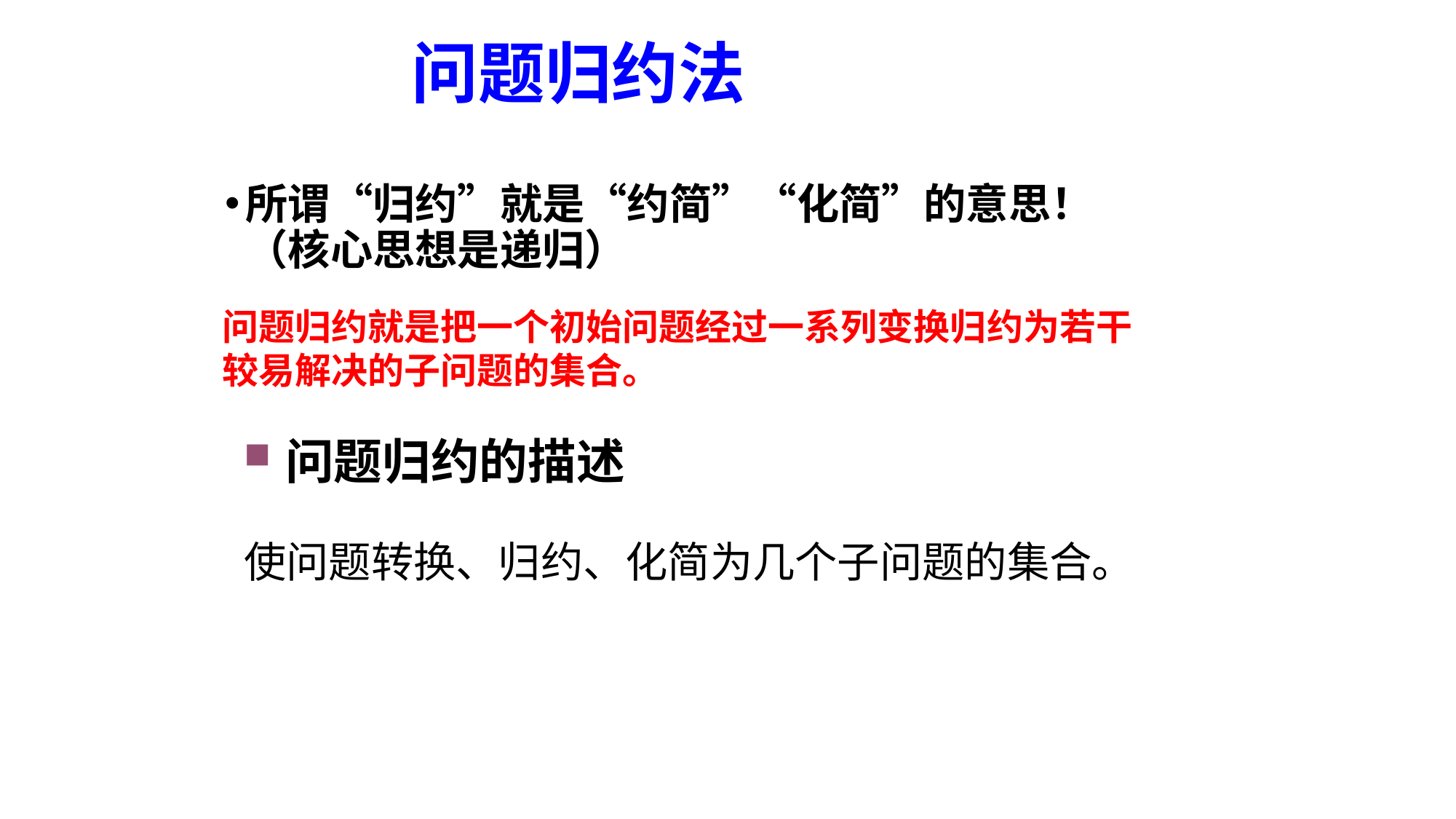

# 问题归约法
所谓“归约”就是“约简”“化简”的意思！（核心思想是递归）
问题归约就是把一个初始问题经过一系列变换归约为若干较易解决的子问题的集合。
问题归约的描述
使问题转换、归约、化简为几个子问题的集合。